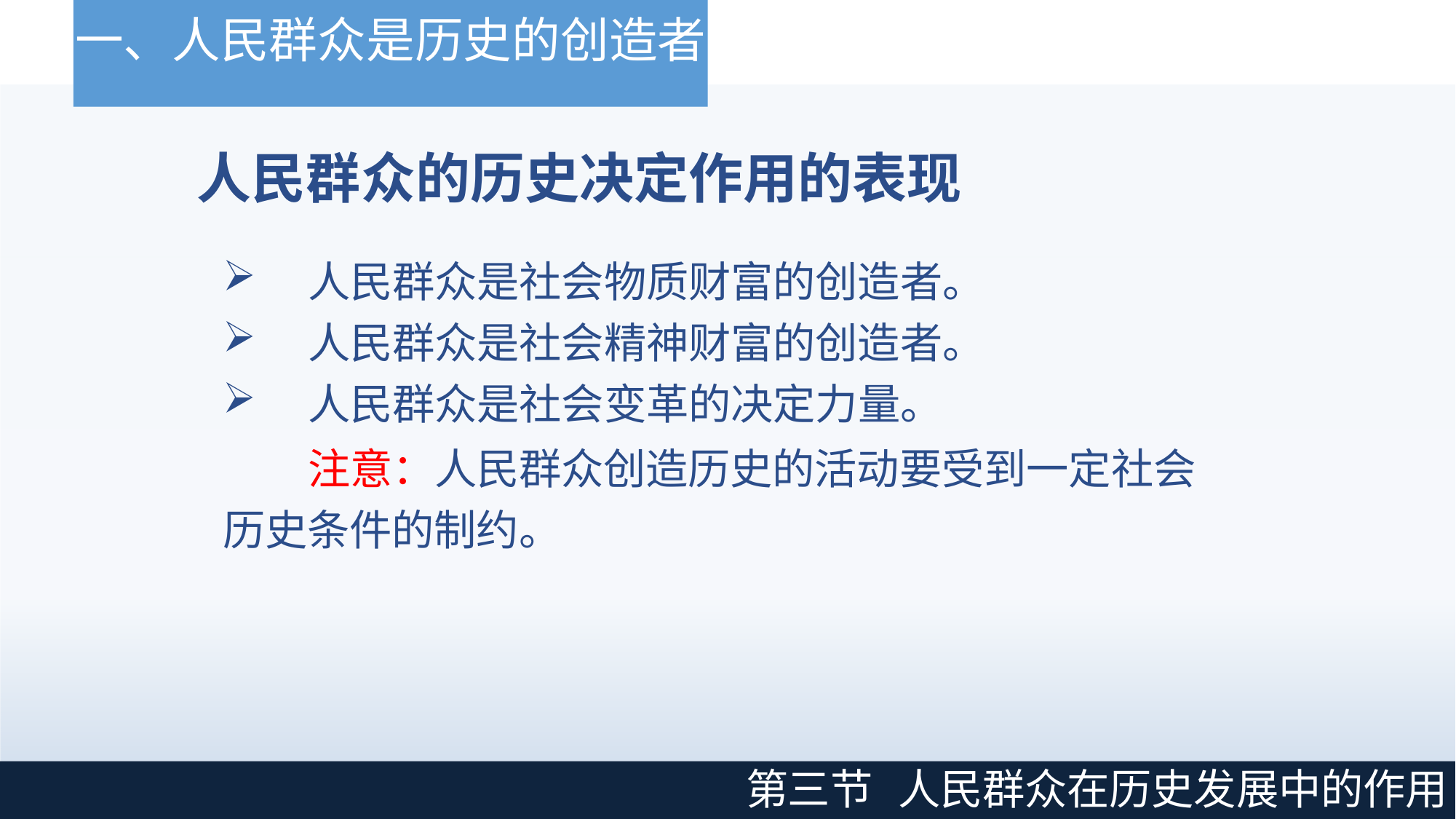

# 一、人民群众是历史的创造者

人民群众的历史决定作用的表现
人民群众是社会物质财富的创造者。
人民群众是社会精神财富的创造者。
人民群众是社会变革的决定力量。
注意：人民群众创造历史的活动要受到一定社会 历史条件的制约。
第三节
人民群众在历史发展中的作用